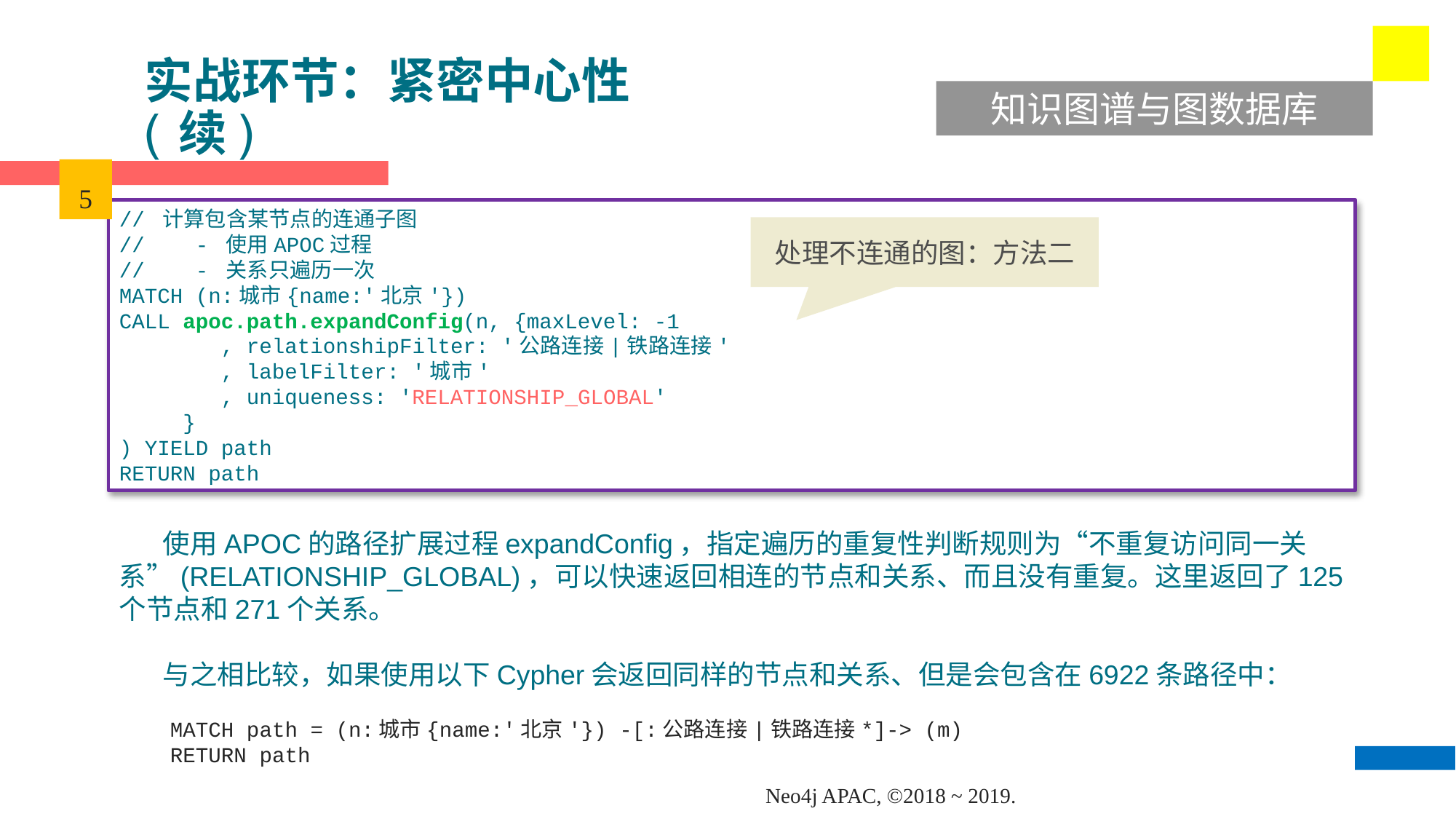

实战环节：紧密中心性(续)
知识图谱与图数据库
5
// 计算包含某节点的连通子图
//    - 使用APOC过程
//    - 关系只遍历一次
MATCH (n:城市{name:'北京'})
CALL apoc.path.expandConfig(n, {maxLevel: -1
        , relationshipFilter: '公路连接|铁路连接'
        , labelFilter: '城市'
        , uniqueness: 'RELATIONSHIP_GLOBAL'
     }
) YIELD path
RETURN path
处理不连通的图：方法二
      使用APOC的路径扩展过程expandConfig，指定遍历的重复性判断规则为“不重复访问同一关系”(RELATIONSHIP_GLOBAL)，可以快速返回相连的节点和关系、而且没有重复。这里返回了125个节点和271个关系。

      与之相比较，如果使用以下Cypher会返回同样的节点和关系、但是会包含在6922条路径中：

    MATCH path = (n:城市{name:'北京'}) -[:公路连接|铁路连接*]-> (m)
    RETURN path